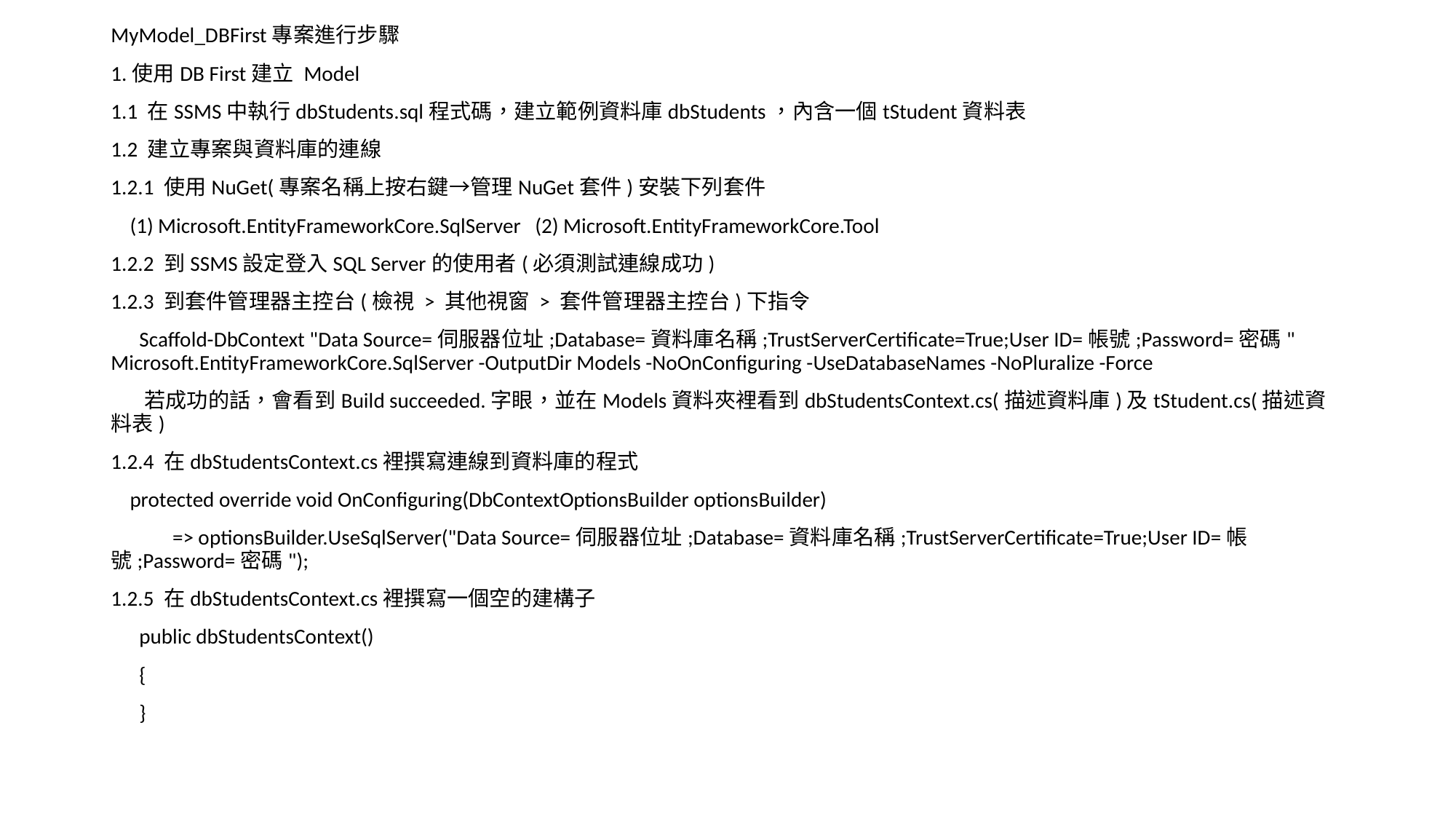

MyModel_DBFirst專案進行步驟
1.使用DB First建立 Model
1.1 在SSMS中執行dbStudents.sql程式碼，建立範例資料庫dbStudents，內含一個tStudent資料表
1.2 建立專案與資料庫的連線
1.2.1 使用NuGet(專案名稱上按右鍵→管理NuGet套件)安裝下列套件
    (1) Microsoft.EntityFrameworkCore.SqlServer   (2) Microsoft.EntityFrameworkCore.Tool
1.2.2 到SSMS設定登入SQL Server的使用者(必須測試連線成功)
1.2.3 到套件管理器主控台(檢視 > 其他視窗 > 套件管理器主控台)下指令
      Scaffold-DbContext "Data Source=伺服器位址;Database=資料庫名稱;TrustServerCertificate=True;User ID=帳號;Password=密碼" Microsoft.EntityFrameworkCore.SqlServer -OutputDir Models -NoOnConfiguring -UseDatabaseNames -NoPluralize -Force
      若成功的話，會看到Build succeeded.字眼，並在Models資料夾裡看到dbStudentsContext.cs(描述資料庫)及tStudent.cs(描述資料表)
1.2.4 在dbStudentsContext.cs裡撰寫連線到資料庫的程式
    protected override void OnConfiguring(DbContextOptionsBuilder optionsBuilder)
             => optionsBuilder.UseSqlServer("Data Source=伺服器位址;Database=資料庫名稱;TrustServerCertificate=True;User ID=帳號;Password=密碼");
1.2.5 在dbStudentsContext.cs裡撰寫一個空的建構子
      public dbStudentsContext()
      {
      }